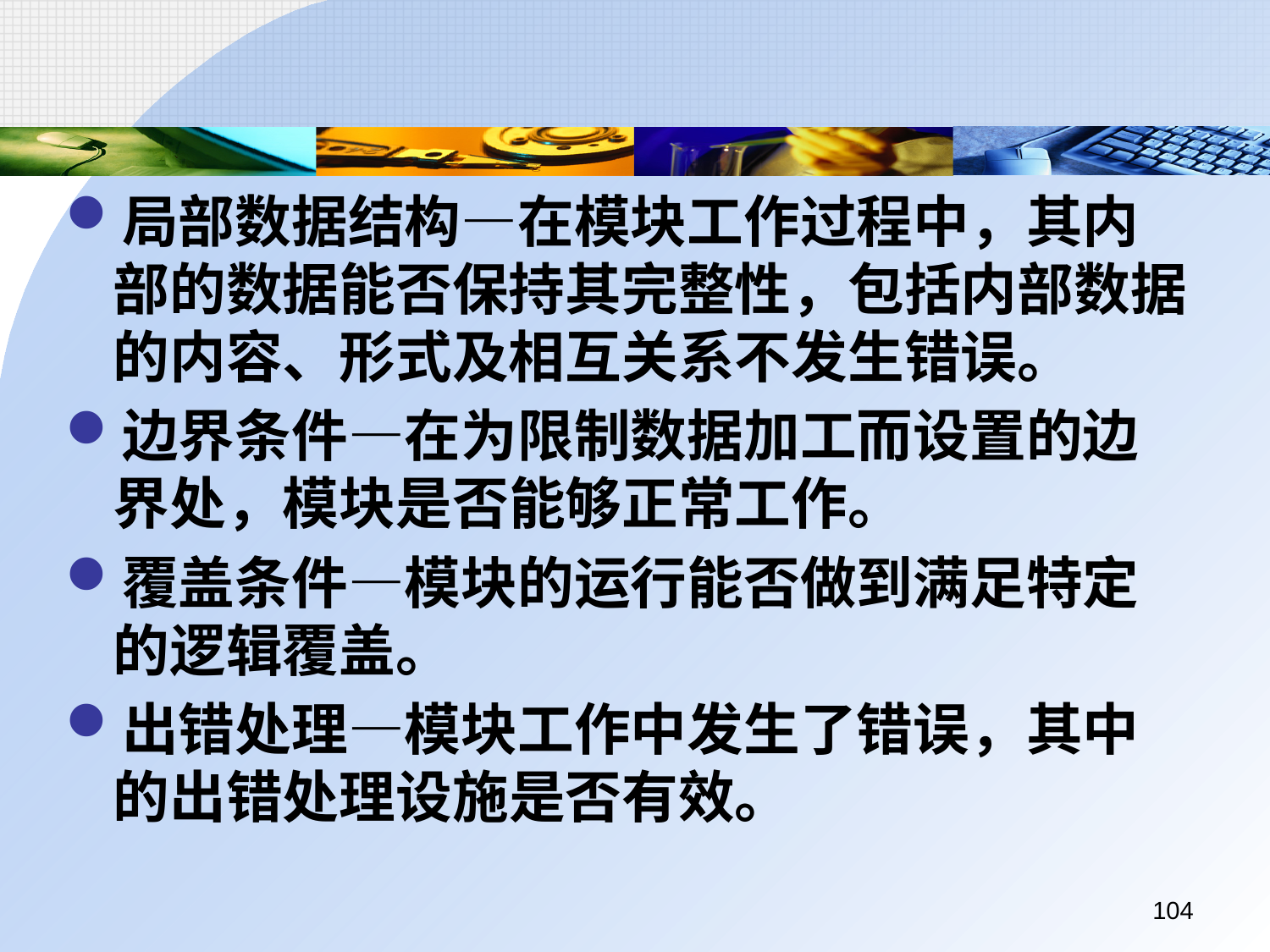

局部数据结构—在模块工作过程中，其内部的数据能否保持其完整性，包括内部数据的内容、形式及相互关系不发生错误。
边界条件—在为限制数据加工而设置的边界处，模块是否能够正常工作。
覆盖条件—模块的运行能否做到满足特定的逻辑覆盖。
出错处理—模块工作中发生了错误，其中的出错处理设施是否有效。

104